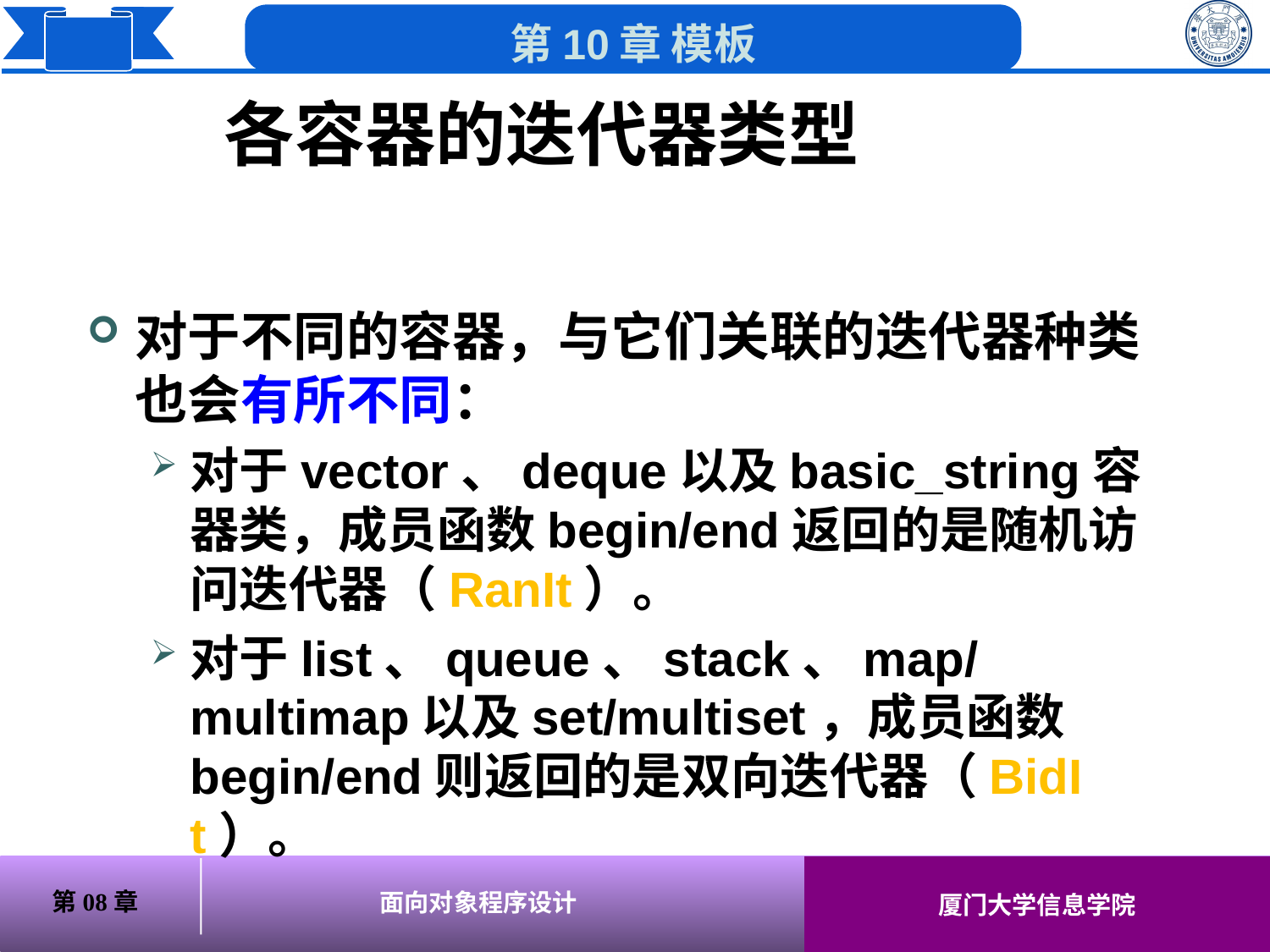

# 各容器的迭代器类型
对于不同的容器，与它们关联的迭代器种类也会有所不同：
对于vector、deque以及basic_string容器类，成员函数begin/end返回的是随机访问迭代器（RanIt）。
对于list、queue、stack、map/multimap以及set/multiset，成员函数begin/end则返回的是双向迭代器（BidIt）。

53